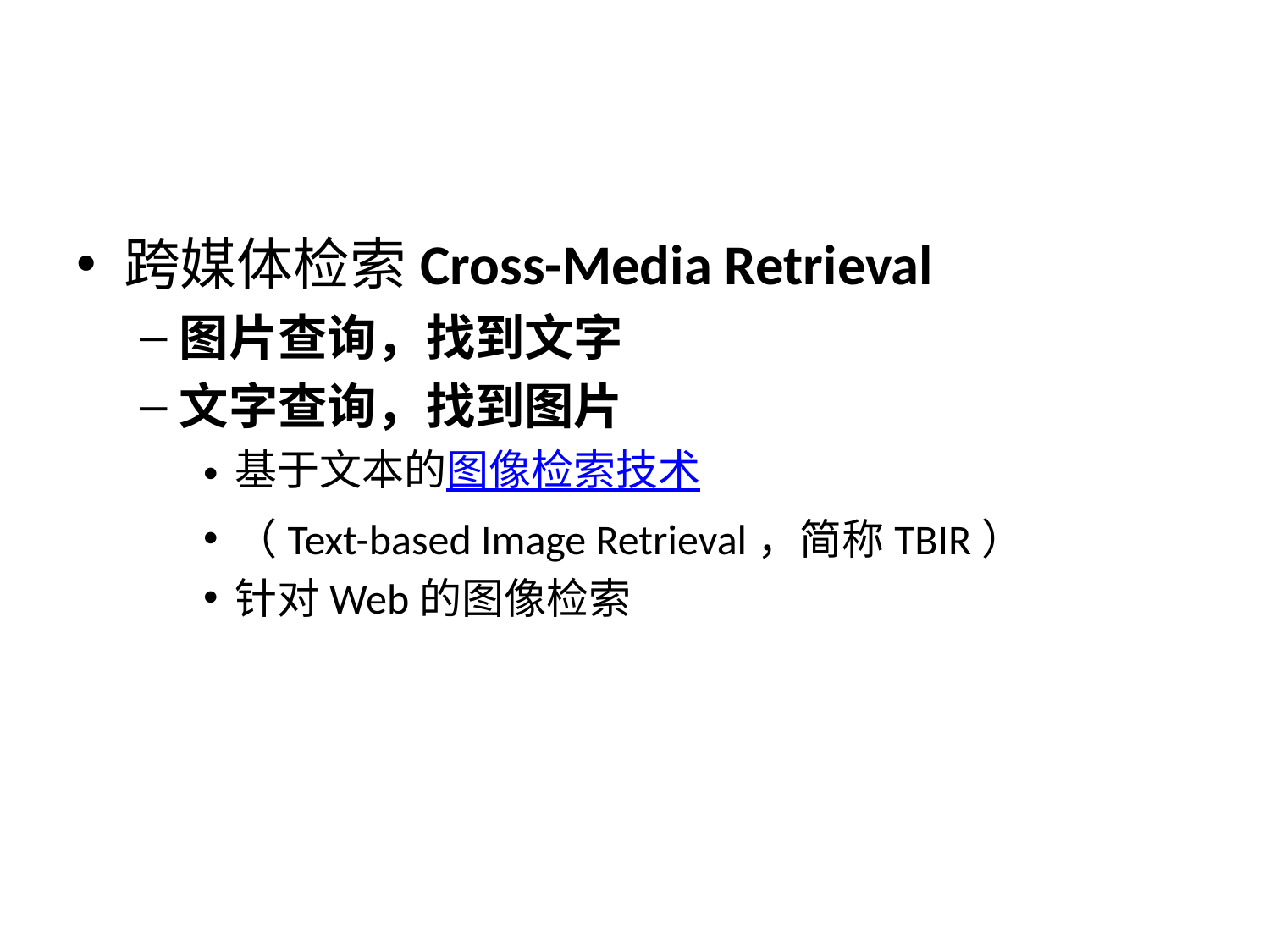

#
跨媒体检索Cross-Media Retrieval
图片查询，找到文字
文字查询，找到图片
基于文本的图像检索技术
（Text-based Image Retrieval，简称TBIR）
针对Web的图像检索